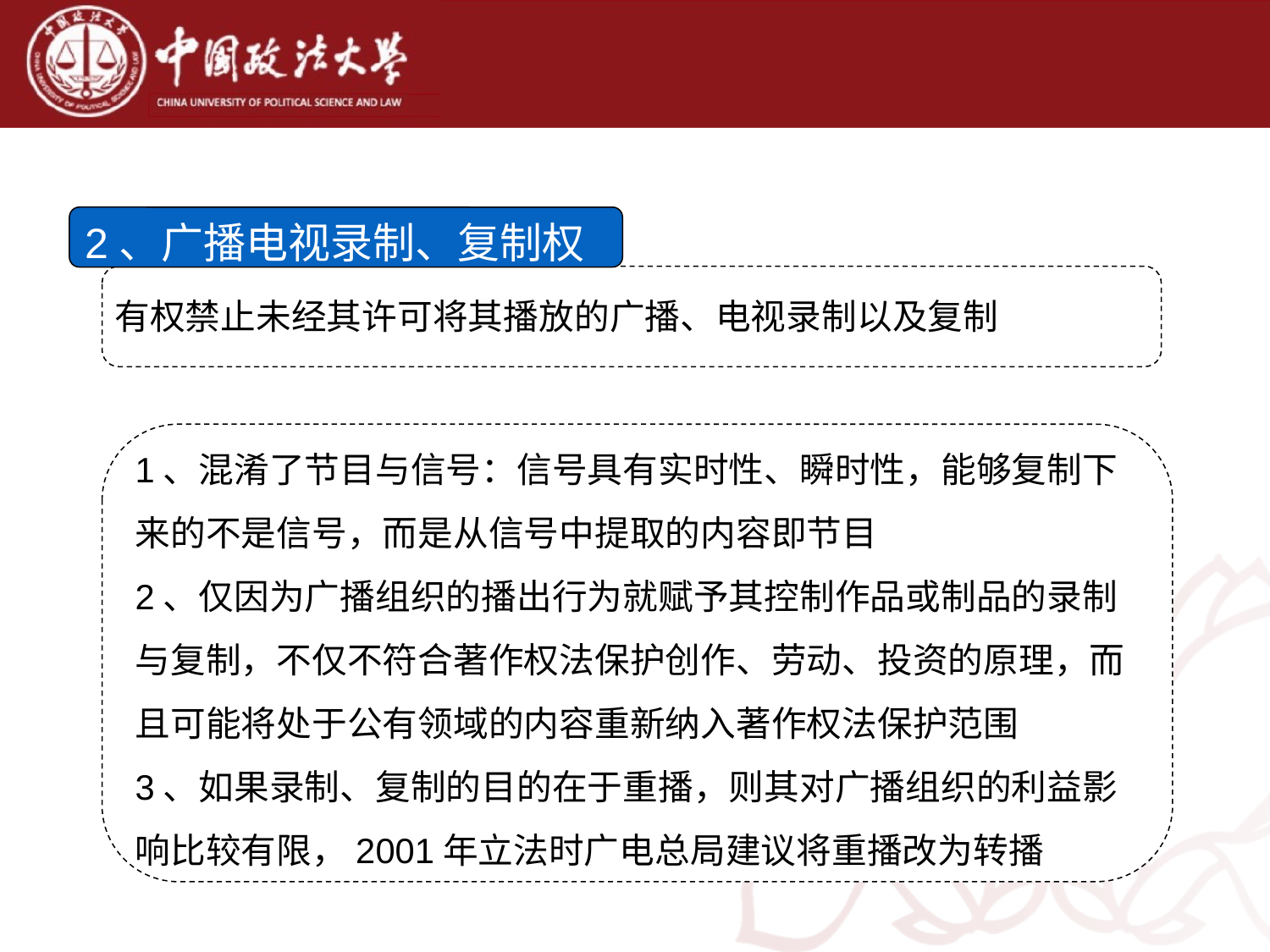

2、广播电视录制、复制权

有权禁止未经其许可将其播放的广播、电视录制以及复制
1、混淆了节目与信号：信号具有实时性、瞬时性，能够复制下来的不是信号，而是从信号中提取的内容即节目
2、仅因为广播组织的播出行为就赋予其控制作品或制品的录制与复制，不仅不符合著作权法保护创作、劳动、投资的原理，而且可能将处于公有领域的内容重新纳入著作权法保护范围
3、如果录制、复制的目的在于重播，则其对广播组织的利益影响比较有限，2001年立法时广电总局建议将重播改为转播